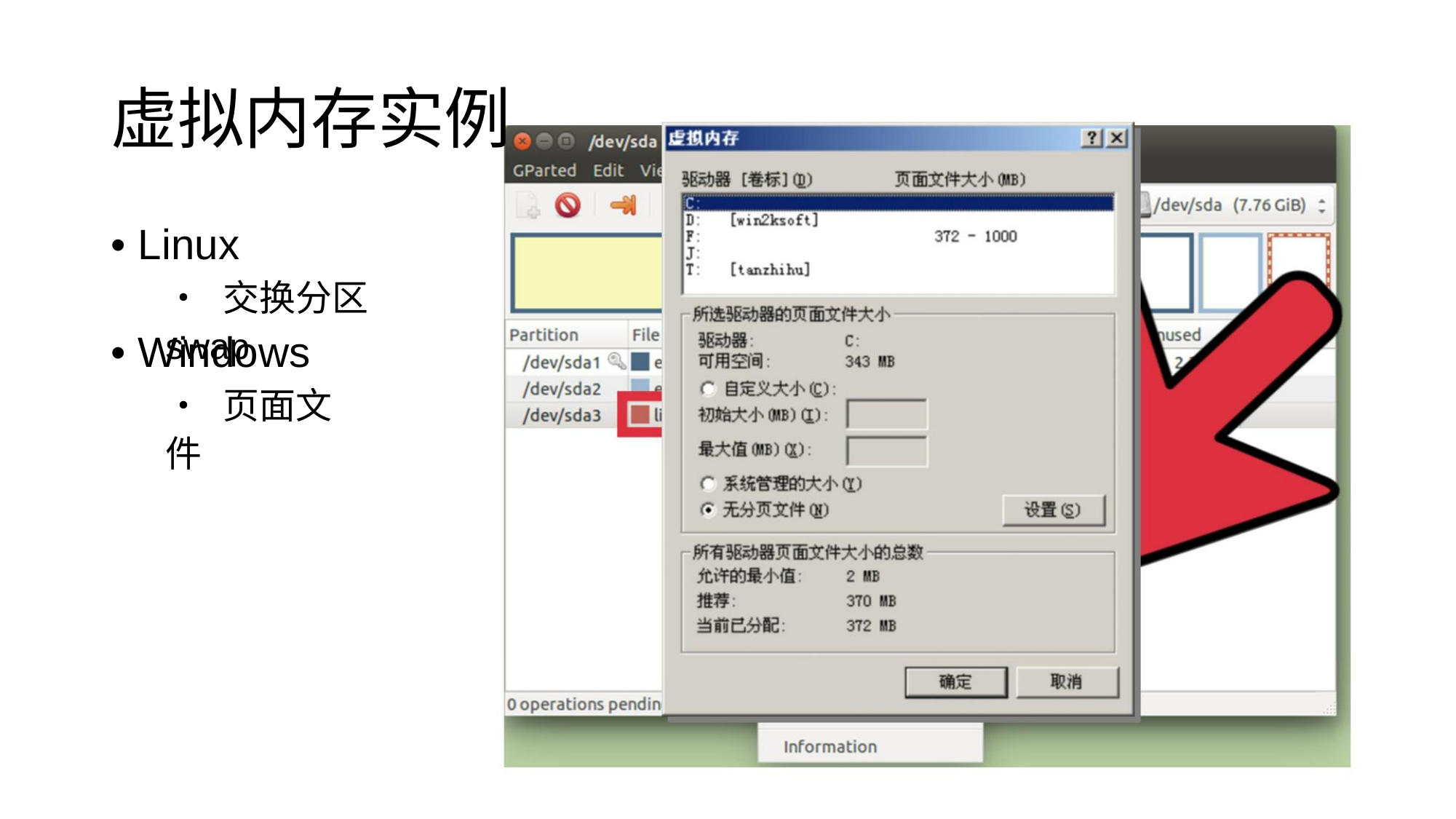

虚拟内存实例
• Linux
• 交换分区swap
• Windows
• 页面文件